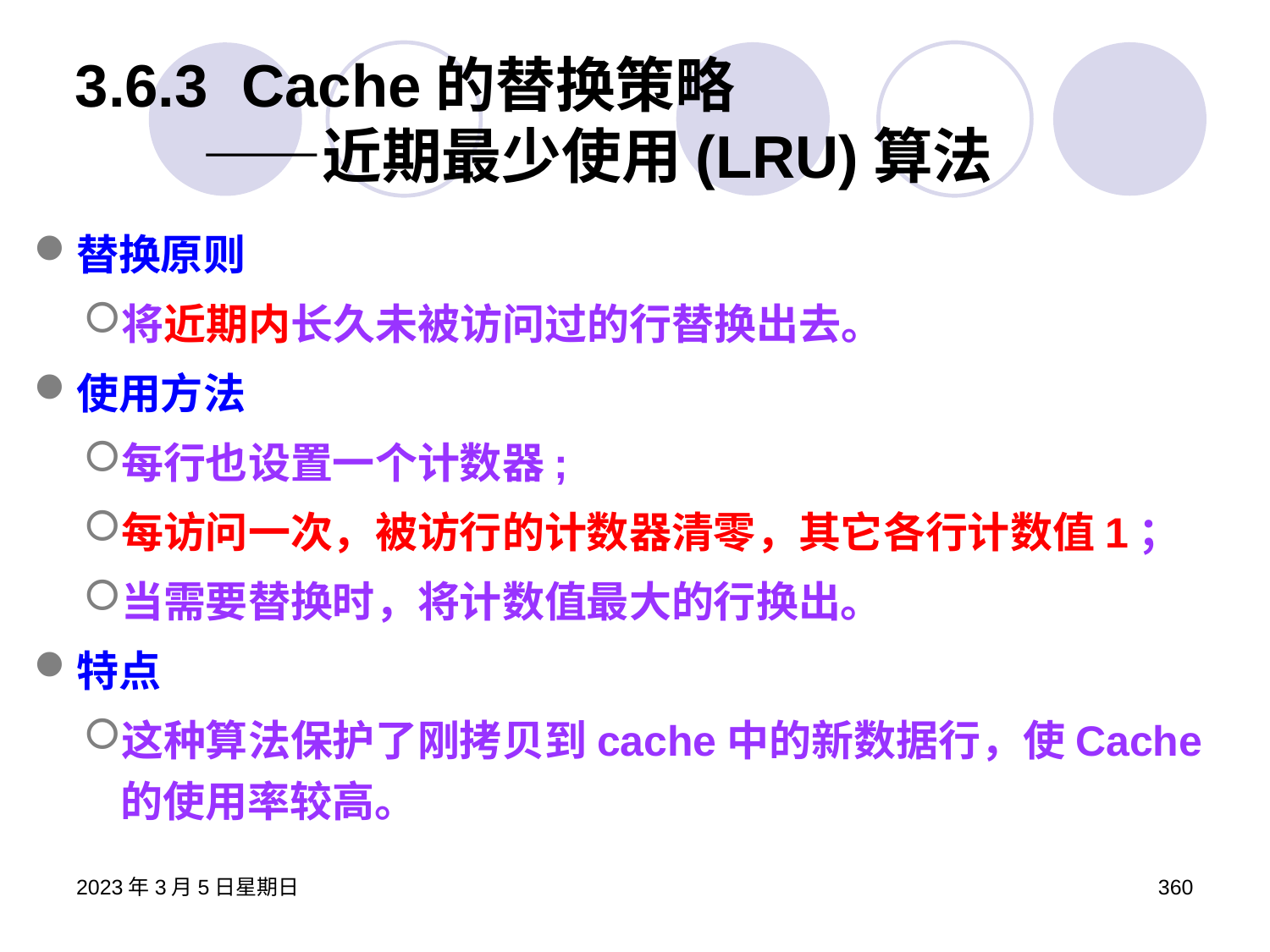

# 3.6.3  Cache的替换策略 ——近期最少使用(LRU)算法
替换原则
将近期内长久未被访问过的行替换出去。
使用方法
每行也设置一个计数器;
每访问一次，被访行的计数器清零，其它各行计数值1；
当需要替换时，将计数值最大的行换出。
特点
这种算法保护了刚拷贝到cache中的新数据行，使Cache的使用率较高。
2023年3月5日星期日
360